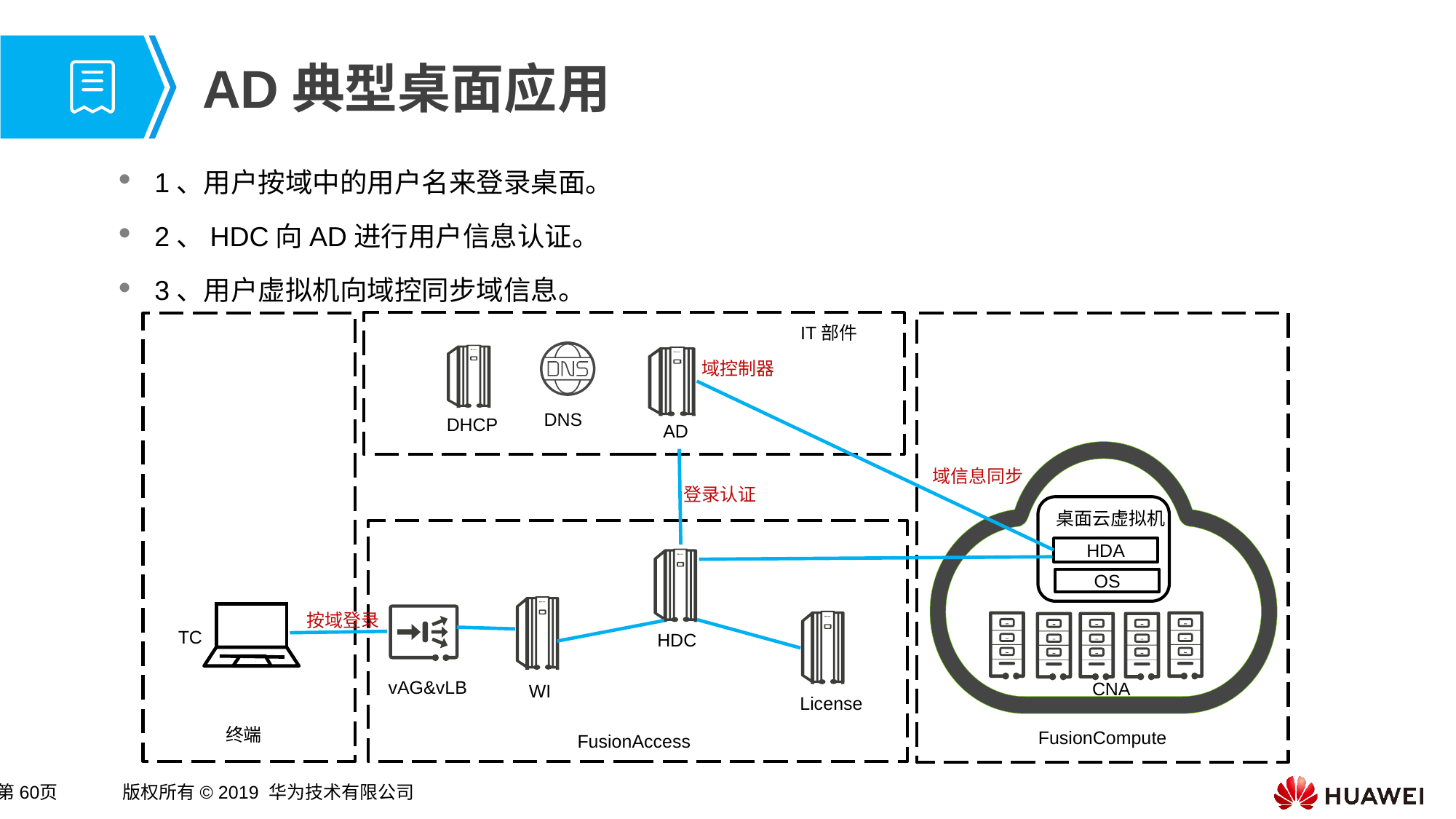

# AD典型桌面应用
1、用户按域中的用户名来登录桌面。
2、HDC向AD进行用户信息认证。
3、用户虚拟机向域控同步域信息。

IT部件

域控制器
DNS
DHCP
AD

域信息同步
登录认证

桌面云虚拟机

HDA

OS

按域登录

TC
HDC
vAG&vLB
CNA
WI
License
终端
FusionCompute
FusionAccess